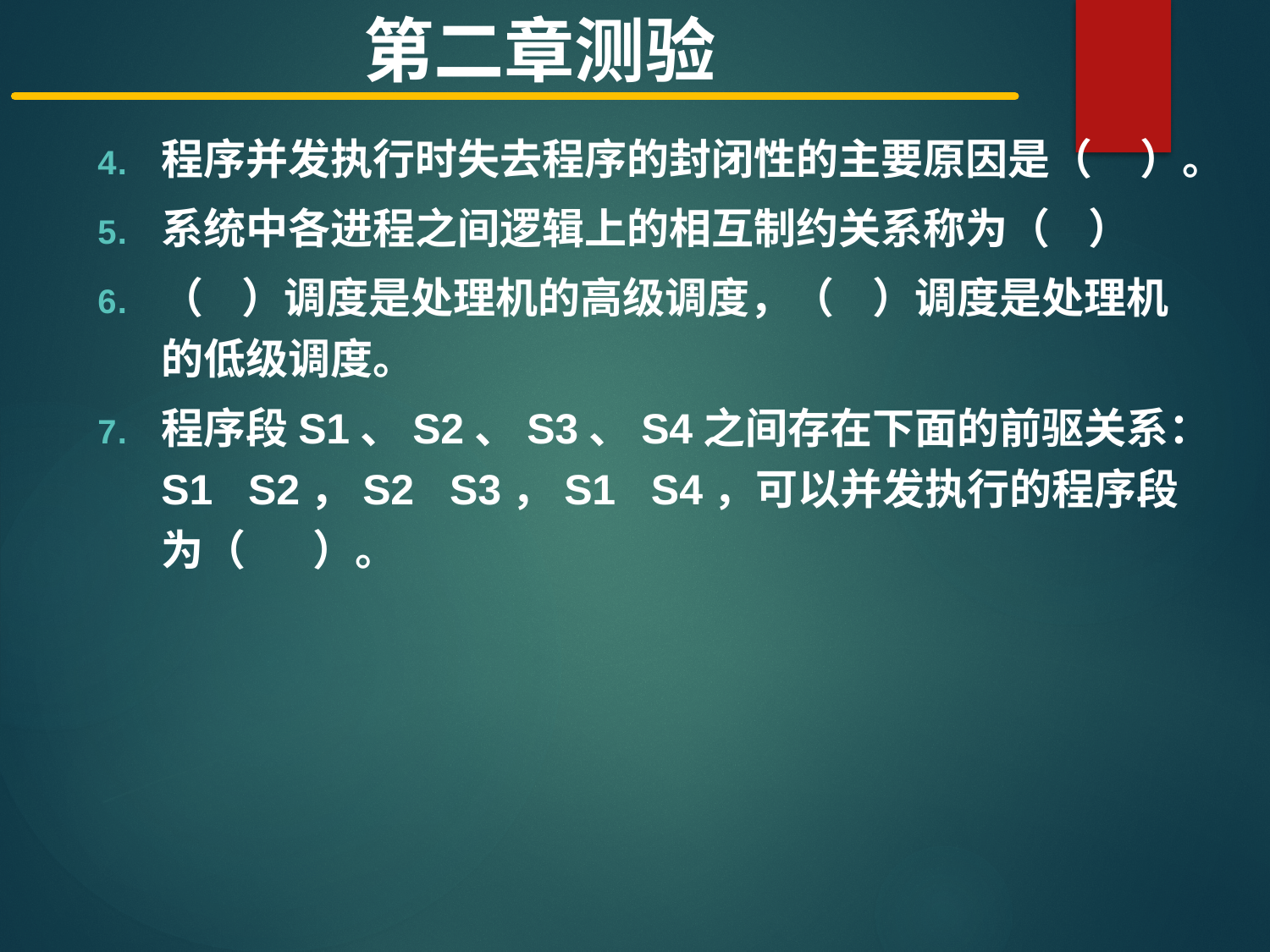

第二章测验
程序并发执行时失去程序的封闭性的主要原因是（     ）。
系统中各进程之间逻辑上的相互制约关系称为（    ）
（    ）调度是处理机的高级调度，（    ）调度是处理机的低级调度。
程序段S1、S2、S3、S4之间存在下面的前驱关系：S1   S2，S2   S3，S1   S4，可以并发执行的程序段为（       ）。